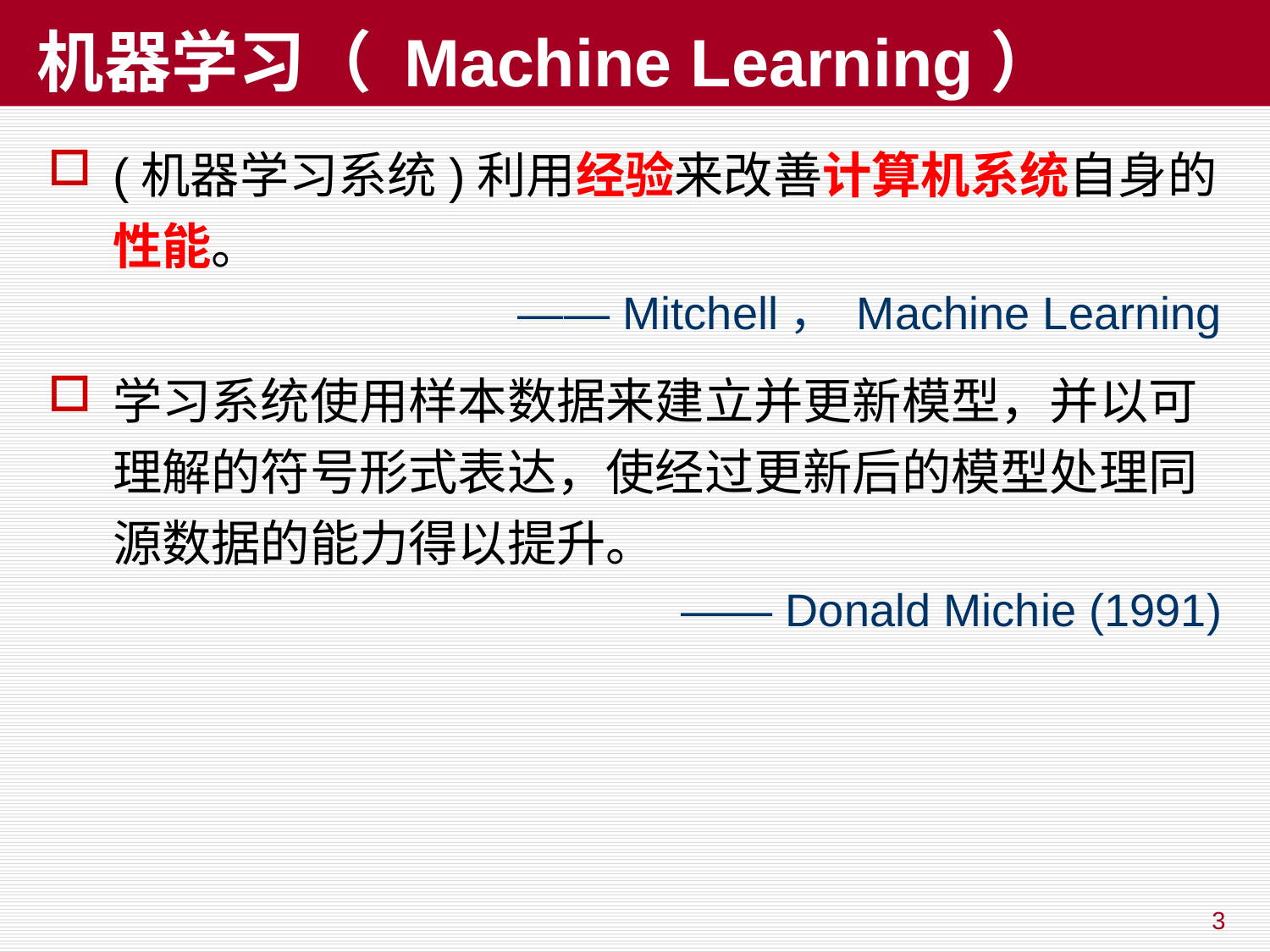

# 机器学习（ Machine Learning）
(机器学习系统)利用经验来改善计算机系统自身的性能。
—— Mitchell， Machine Learning
学习系统使用样本数据来建立并更新模型，并以可理解的符号形式表达，使经过更新后的模型处理同源数据的能力得以提升。
—— Donald Michie (1991)
3